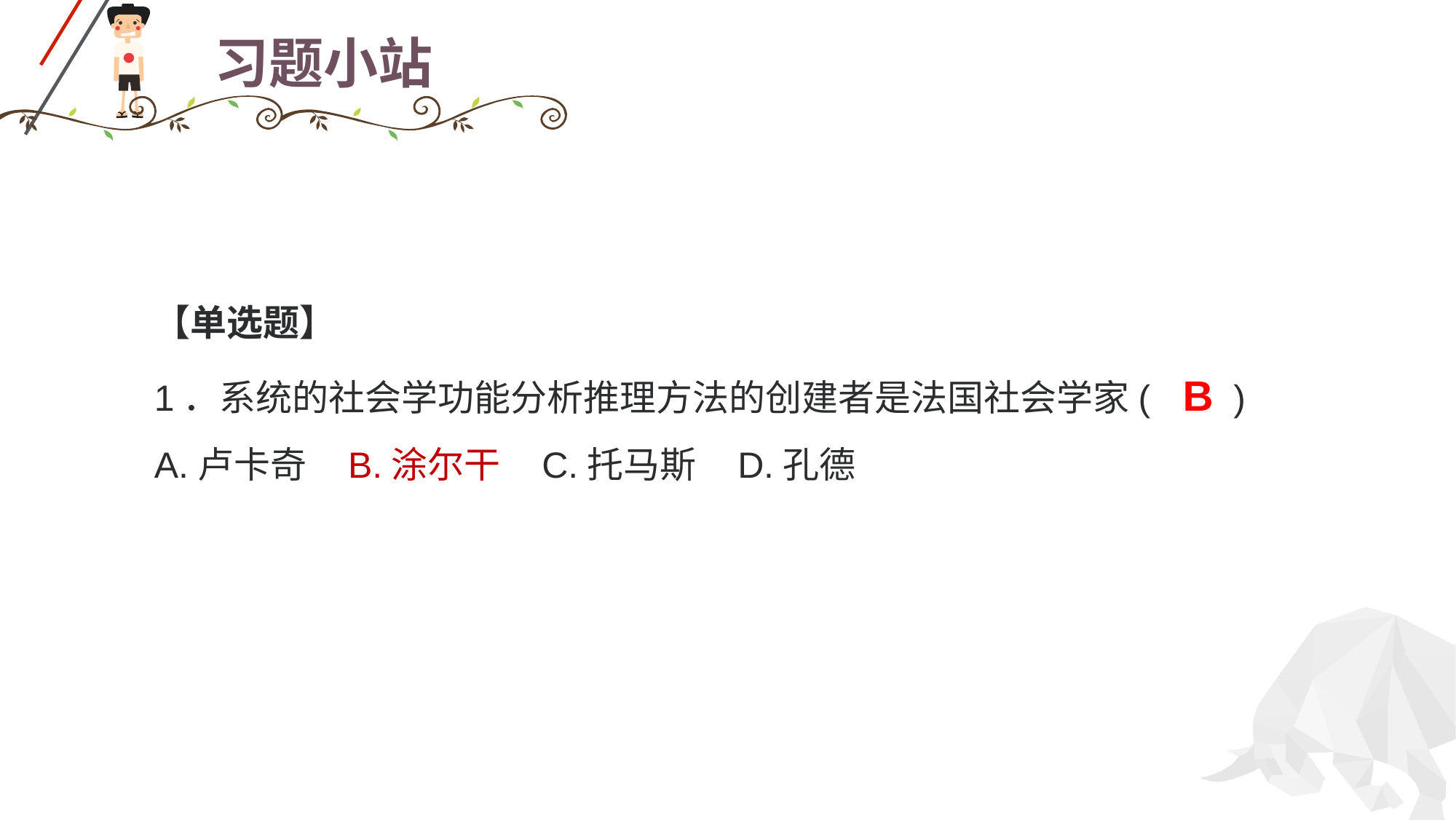

# 习题小站

【单选题】
1．系统的社会学功能分析推理方法的创建者是法国社会学家(   B  )
A.卢卡奇    B.涂尔干    C.托马斯    D.孔德